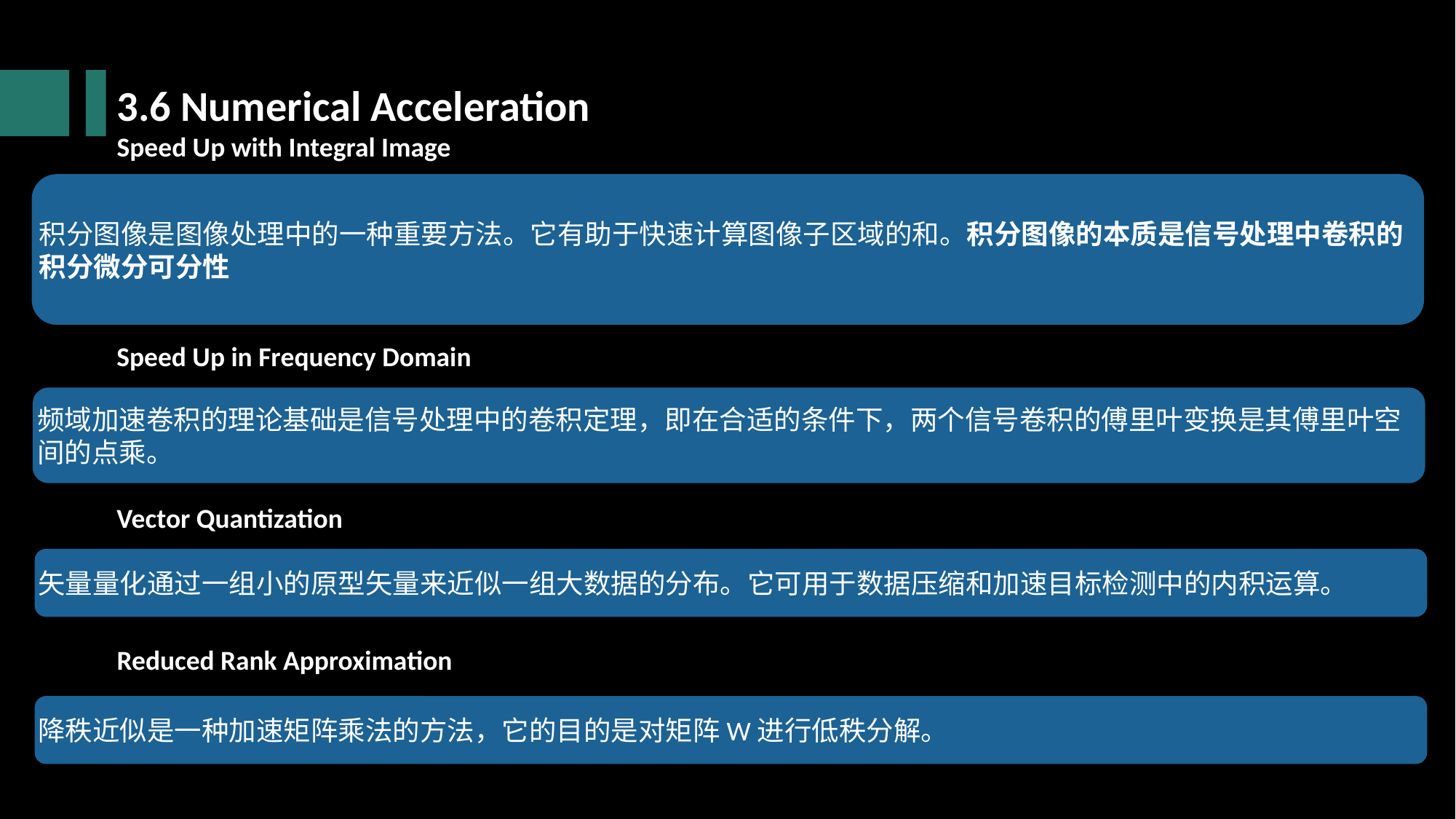

3.6 Numerical Acceleration
Speed Up with Integral Image

积分图像是图像处理中的一种重要方法。它有助于快速计算图像子区域的和。积分图像的本质是信号处理中卷积的积分微分可分性
Speed Up in Frequency Domain
频域加速卷积的理论基础是信号处理中的卷积定理，即在合适的条件下，两个信号卷积的傅里叶变换是其傅里叶空间的点乘。
Vector Quantization
矢量量化通过一组小的原型矢量来近似一组大数据的分布。它可用于数据压缩和加速目标检测中的内积运算。
Reduced Rank Approximation
降秩近似是一种加速矩阵乘法的方法，它的目的是对矩阵W进行低秩分解。